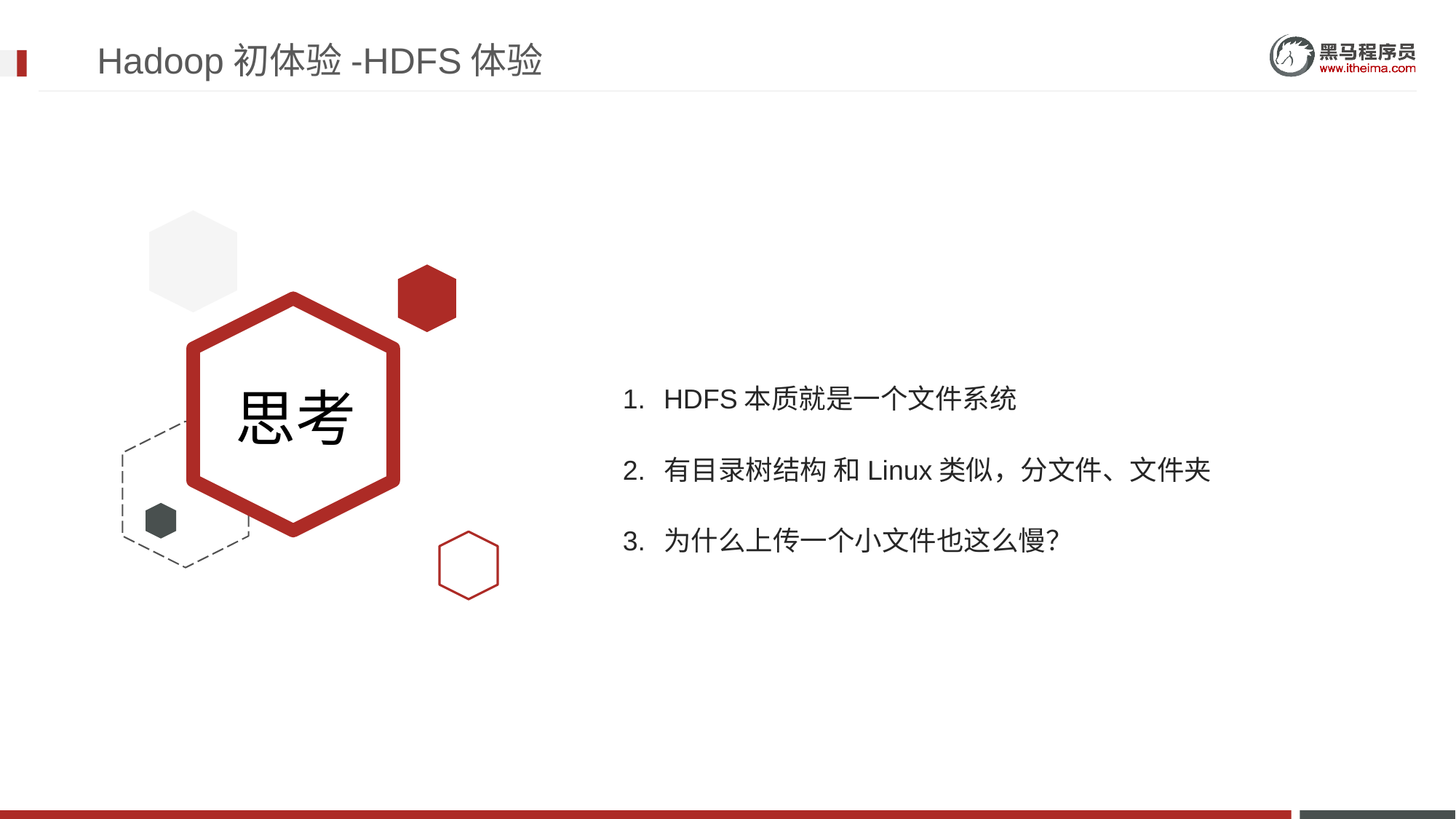

# Hadoop初体验-HDFS体验
HDFS本质就是一个文件系统
有目录树结构 和Linux类似，分文件、文件夹
为什么上传一个小文件也这么慢？